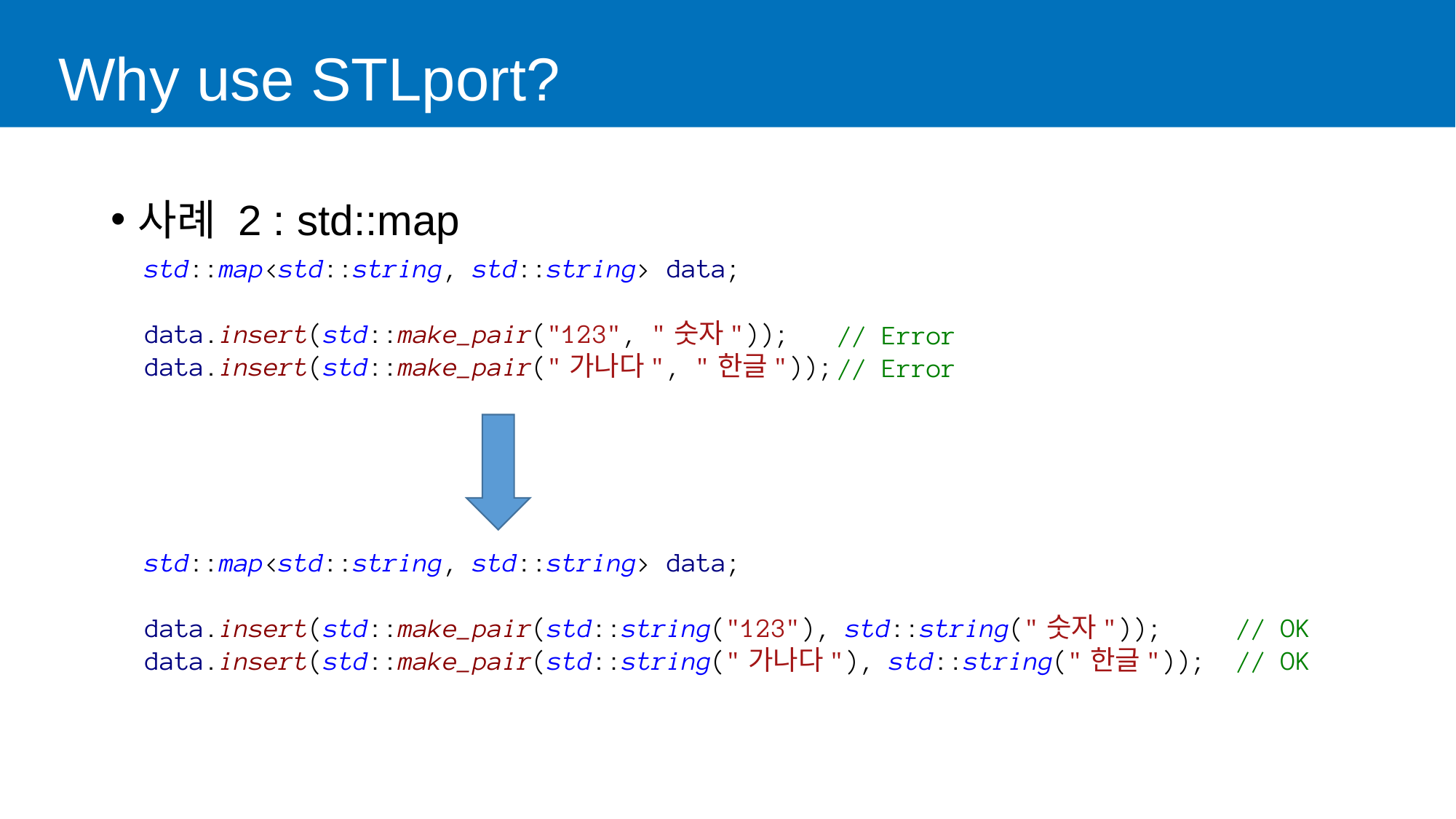

# Why use STLport?
사례 2 : std::map
std::map<std::string, std::string> data;

data.insert(std::make_pair("123", "숫자"));
data.insert(std::make_pair("가나다", "한글"));
// Error
// Error

std::map<std::string, std::string> data;

data.insert(std::make_pair(std::string("123"), std::string("숫자"));	// OK
data.insert(std::make_pair(std::string("가나다"), std::string("한글"));	// OK